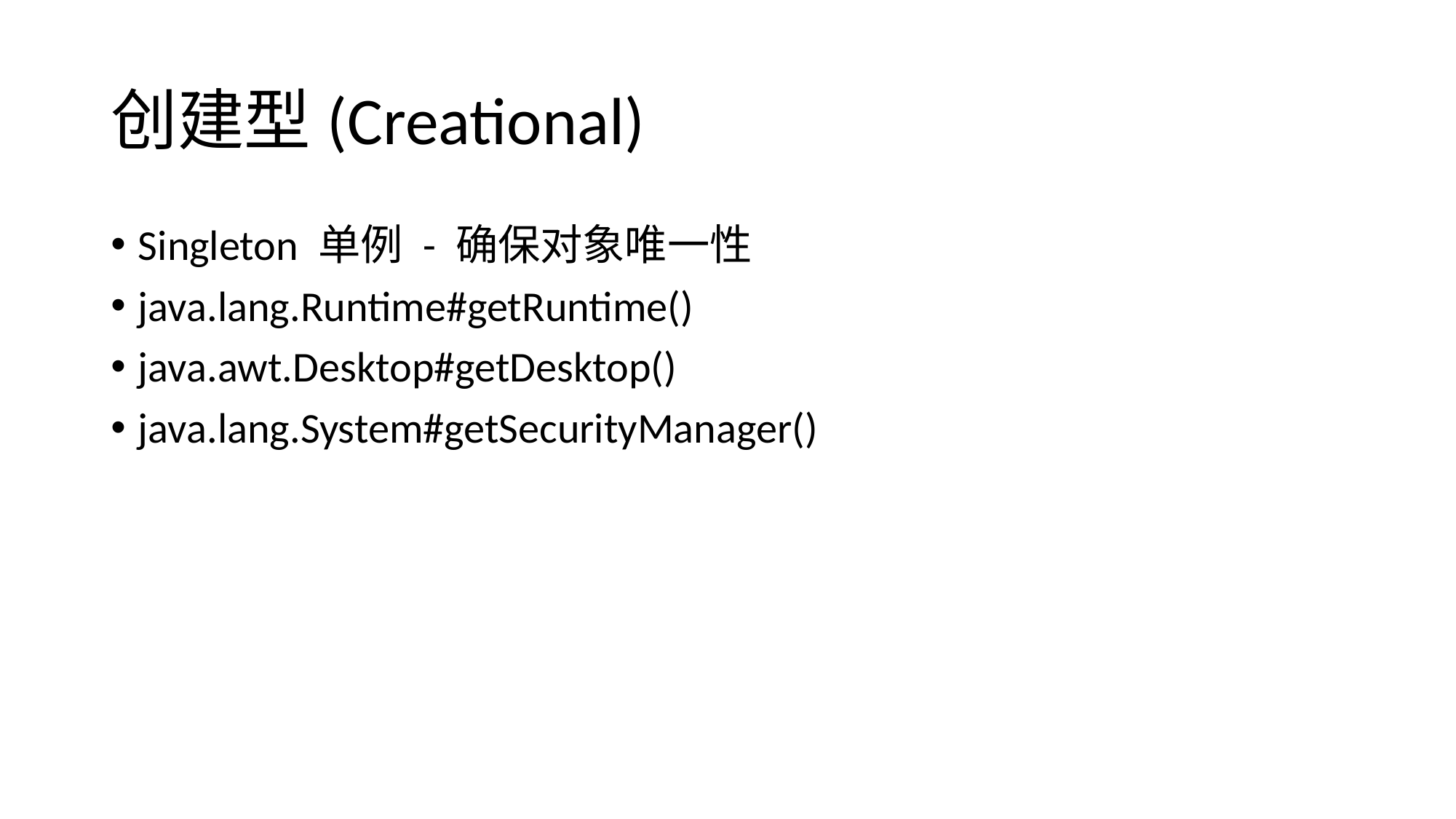

# 创建型(Creational)
Singleton 单例 - 确保对象唯一性
java.lang.Runtime#getRuntime()
java.awt.Desktop#getDesktop()
java.lang.System#getSecurityManager()